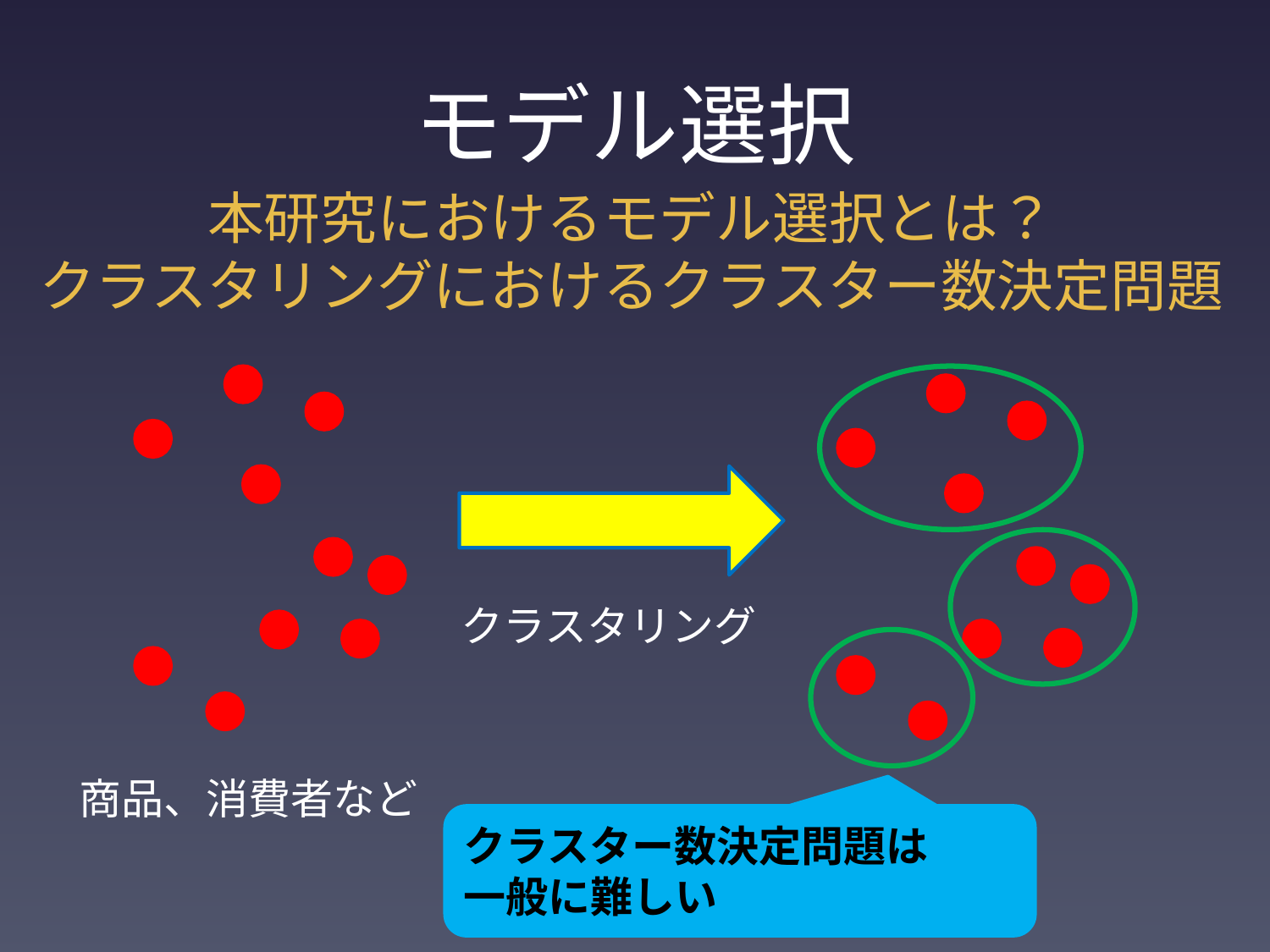

# モデル選択
本研究におけるモデル選択とは？
クラスタリングにおけるクラスター数決定問題

クラスタリング

商品、消費者など
クラスター数決定問題は
一般に難しい